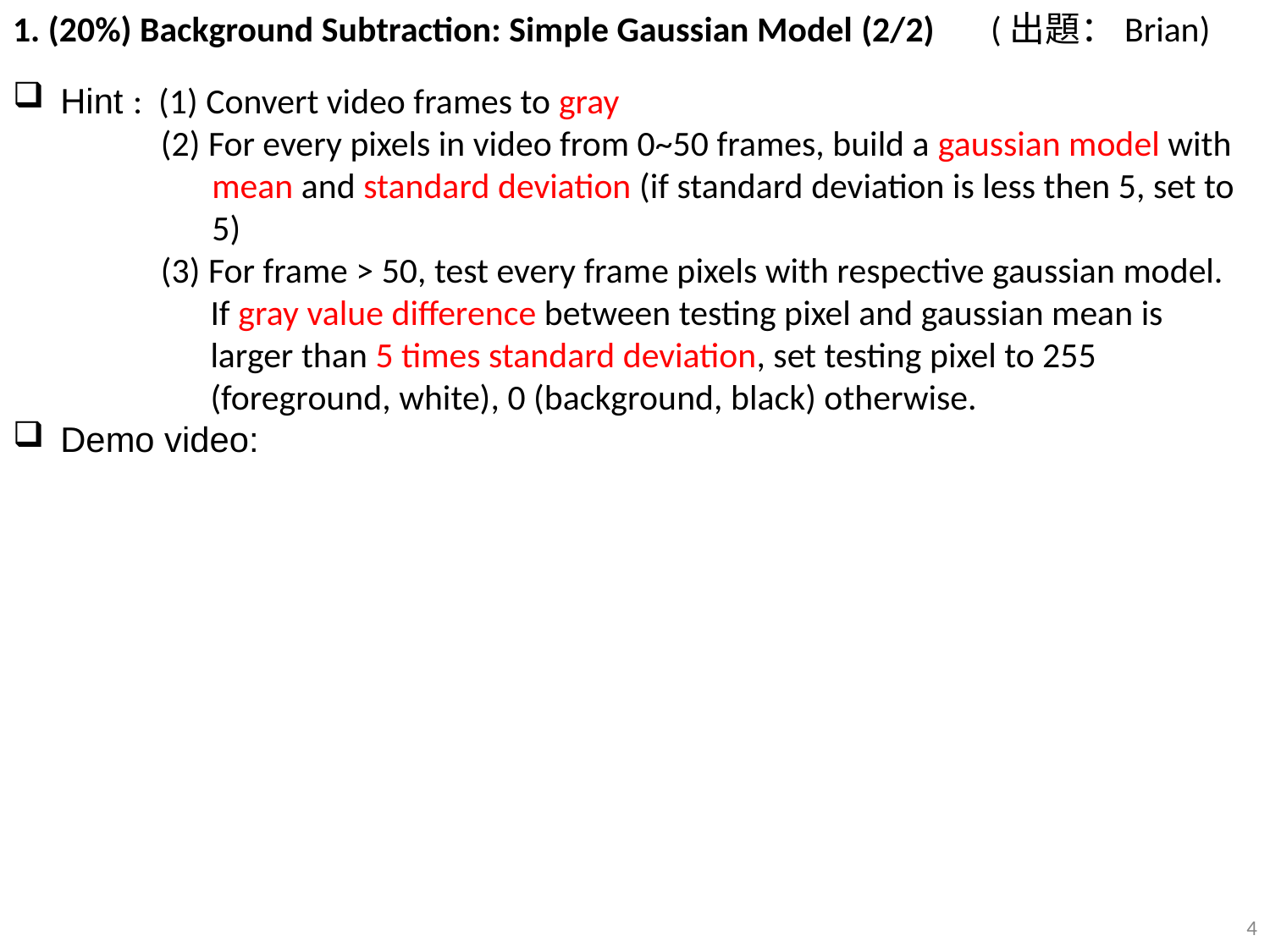

# 1. (20%) Background Subtraction: Simple Gaussian Model (2/2)       (出題：Brian)
Hint :  (1) Convert video frames to gray
(2) For every pixels in video from 0~50 frames, build a gaussian model with mean and standard deviation (if standard deviation is less then 5, set to 5)
(3) For frame > 50, test every frame pixels with respective gaussian model. If gray value difference between testing pixel and gaussian mean is larger than 5 times standard deviation, set testing pixel to 255 (foreground, white), 0 (background, black) otherwise.
Demo video:
4